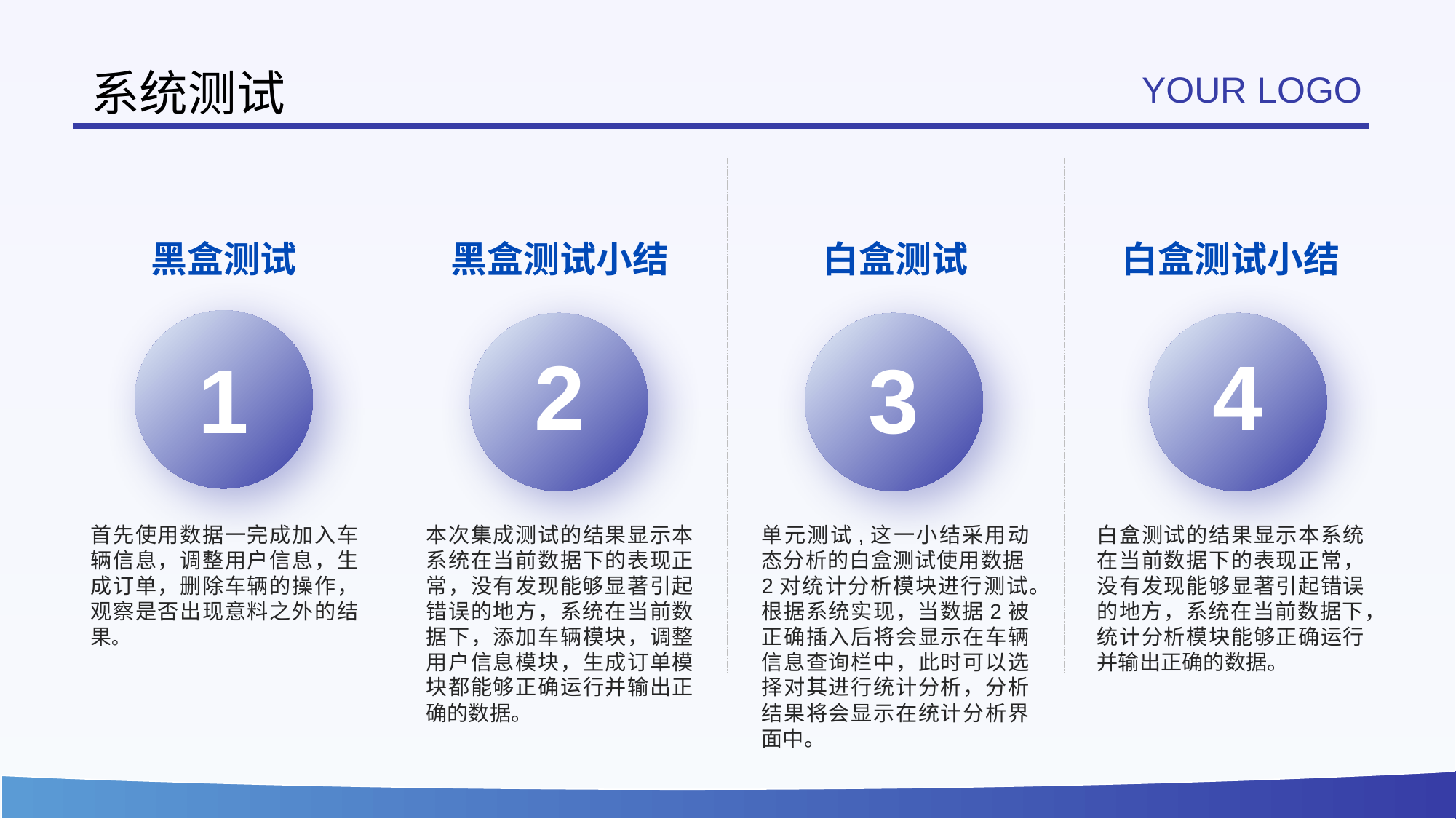

# 系统测试
YOUR LOGO
黑盒测试
黑盒测试小结
白盒测试
白盒测试小结

2
4
1
3
首先使用数据一完成加入车辆信息，调整用户信息，生成订单，删除车辆的操作，观察是否出现意料之外的结果。
本次集成测试的结果显示本系统在当前数据下的表现正常，没有发现能够显著引起错误的地方，系统在当前数据下，添加车辆模块，调整用户信息模块，生成订单模块都能够正确运行并输出正确的数据。
单元测试,这一小结采用动态分析的白盒测试使用数据2对统计分析模块进行测试。
根据系统实现，当数据2被正确插入后将会显示在车辆信息查询栏中，此时可以选择对其进行统计分析，分析结果将会显示在统计分析界面中。
白盒测试的结果显示本系统在当前数据下的表现正常，没有发现能够显著引起错误的地方，系统在当前数据下，统计分析模块能够正确运行并输出正确的数据。